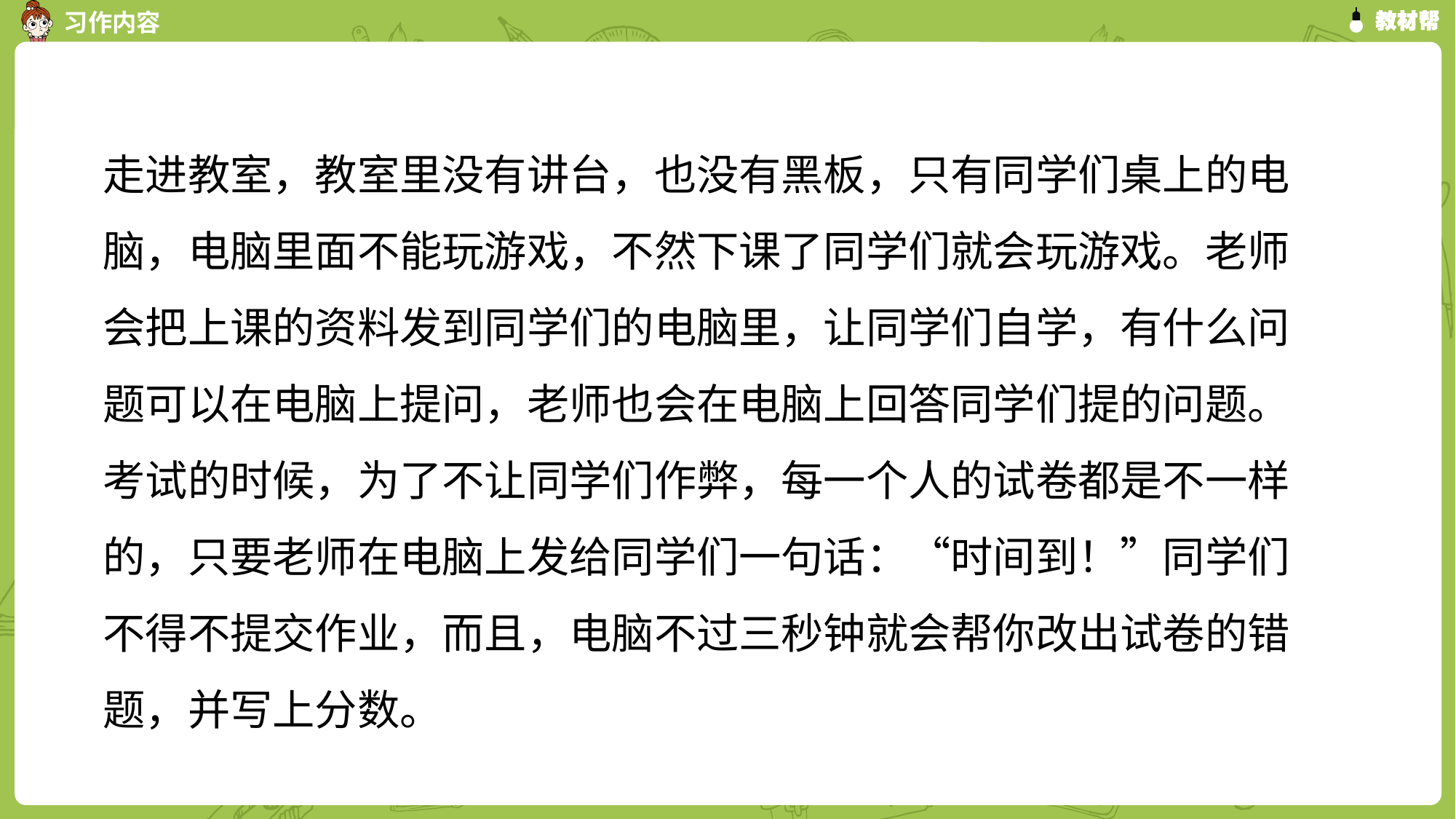

走进教室，教室里没有讲台，也没有黑板，只有同学们桌上的电脑，电脑里面不能玩游戏，不然下课了同学们就会玩游戏。老师会把上课的资料发到同学们的电脑里，让同学们自学，有什么问题可以在电脑上提问，老师也会在电脑上回答同学们提的问题。考试的时候，为了不让同学们作弊，每一个人的试卷都是不一样的，只要老师在电脑上发给同学们一句话：“时间到！”同学们不得不提交作业，而且，电脑不过三秒钟就会帮你改出试卷的错题，并写上分数。